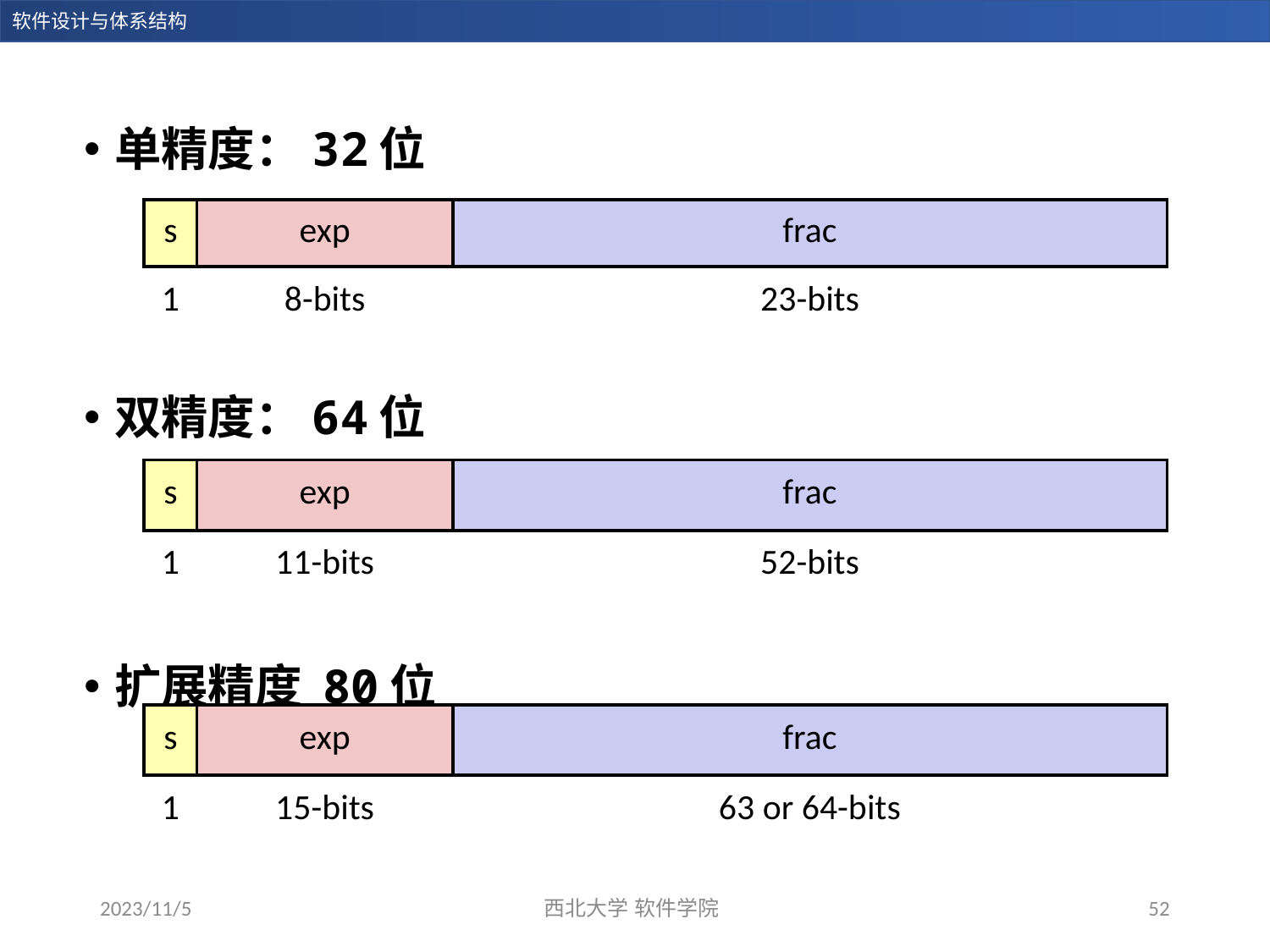

单精度：32位

双精度：64位

扩展精度 80位
| s | exp | frac |
| --- | --- | --- |
| 1 | 8-bits | 23-bits |
| s | exp | frac |
| --- | --- | --- |
| 1 | 11-bits | 52-bits |
| s | exp | frac |
| --- | --- | --- |
| 1 | 15-bits | 63 or 64-bits |
2023/11/5
西北大学 软件学院
52